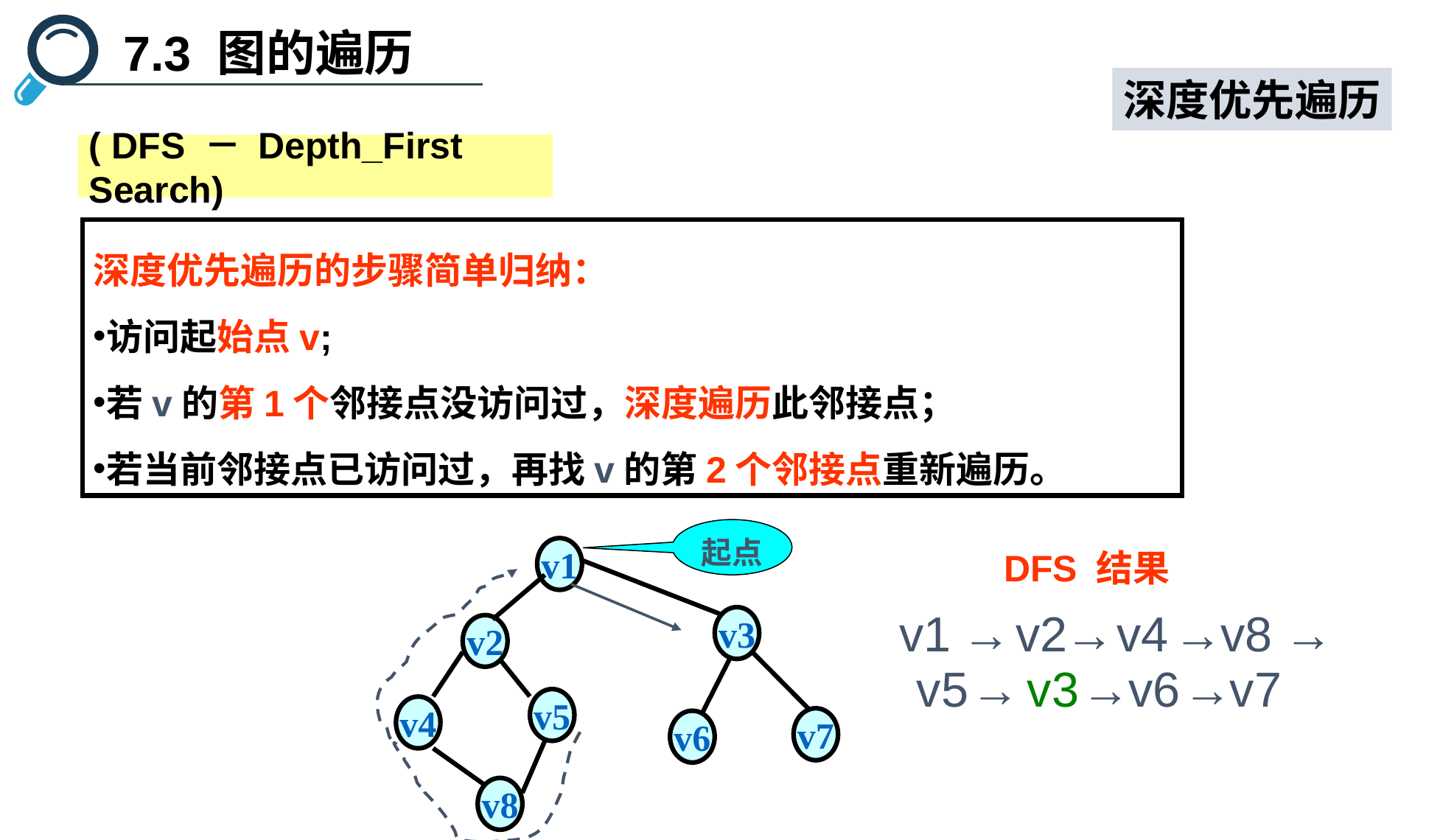

7.3 图的遍历
深度优先遍历
( DFS － Depth_First Search)
深度优先遍历的步骤简单归纳：
访问起始点v;
若v的第1个邻接点没访问过，深度遍历此邻接点；
若当前邻接点已访问过，再找v的第2个邻接点重新遍历。
起点
v1

v3
v2

v5
v4
v7
v6

v8
DFS 结果

v1
→
v2
→
v4
→
v8
→
v5
→
v3
→
v6
→
v7